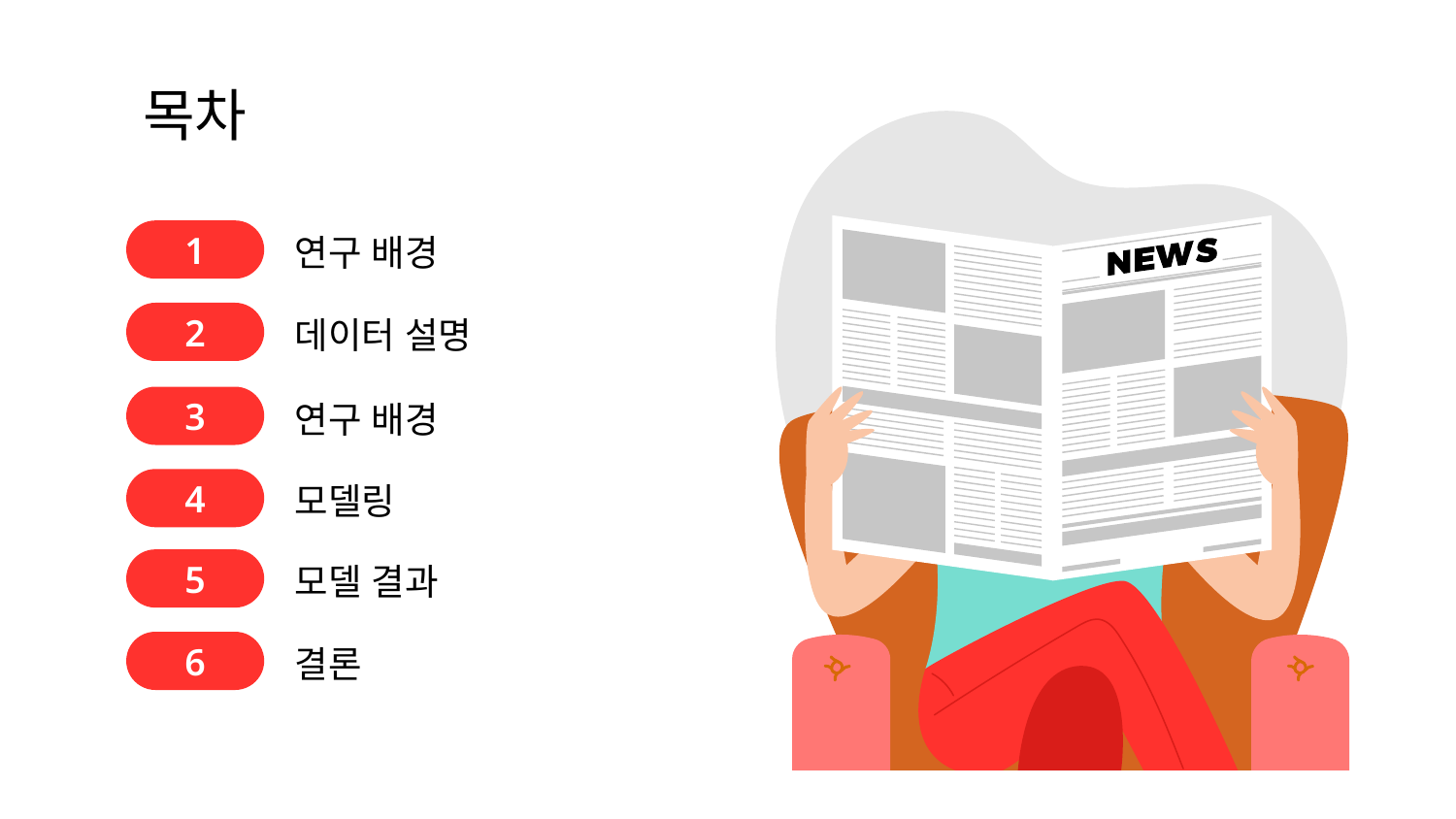

# 목차

연구 배경
1
데이터 설명
2
연구 배경
3
모델링
4
모델 결과
5
결론
6